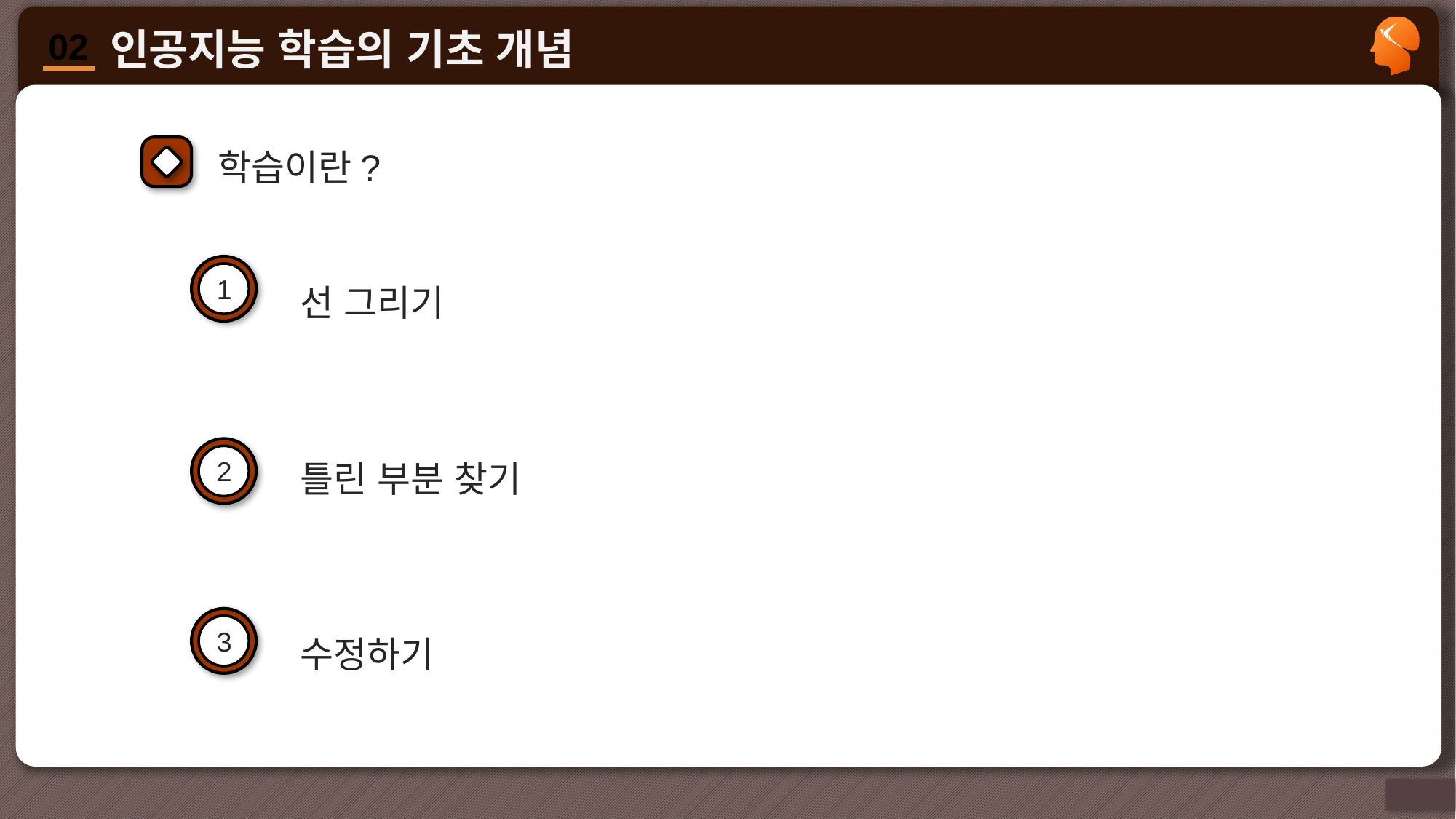

학습이란?

선 그리기

1
틀린 부분 찾기

2
수정하기

3